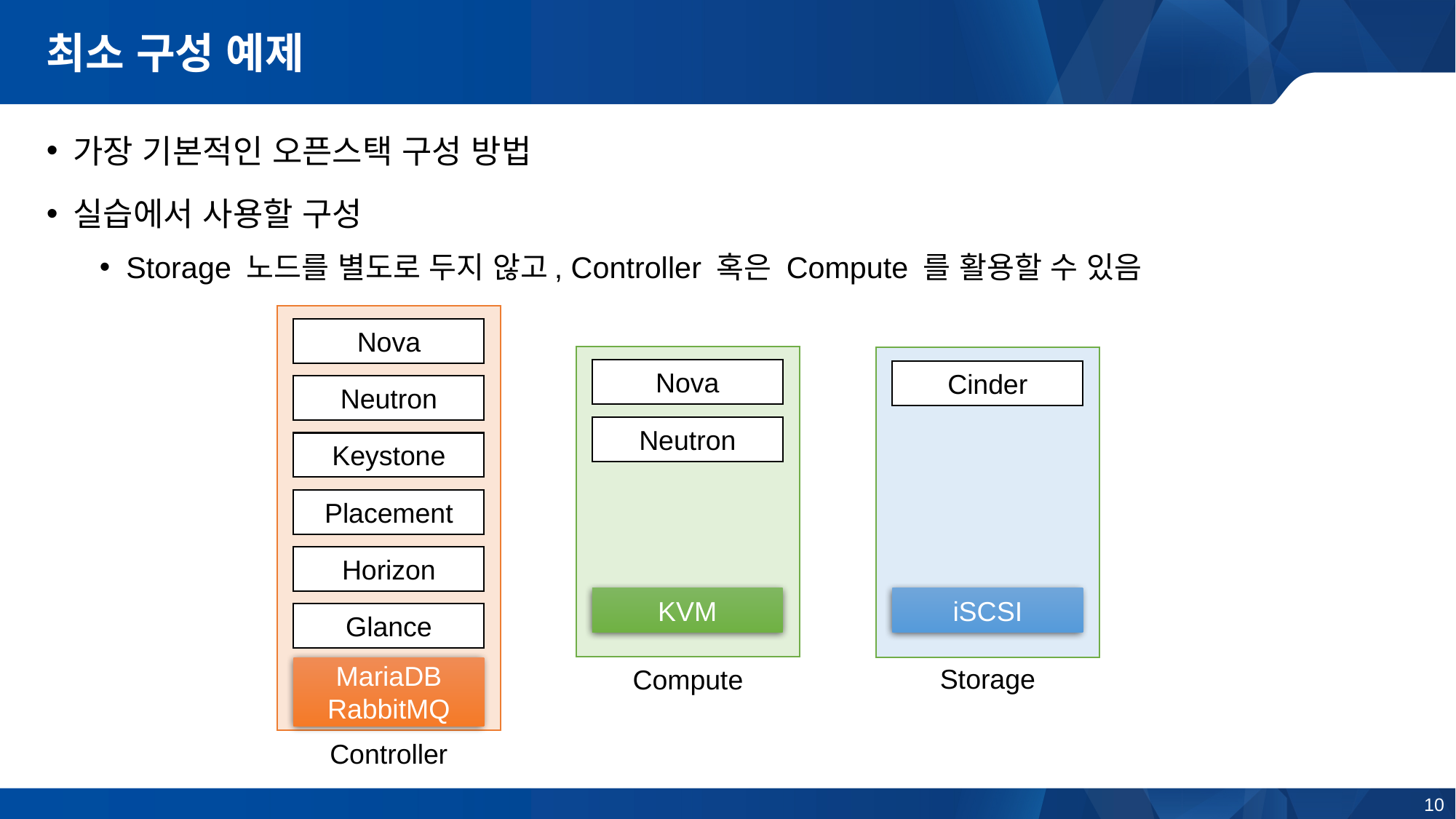

# 최소 구성 예제
가장 기본적인 오픈스택 구성 방법
실습에서 사용할 구성
Storage 노드를 별도로 두지 않고, Controller 혹은 Compute 를 활용할 수 있음

Nova

Nova
Cinder
Neutron
Neutron
Keystone
Placement
Horizon
KVM
iSCSI
Glance
Storage
Compute
MariaDB
RabbitMQ
Controller
10